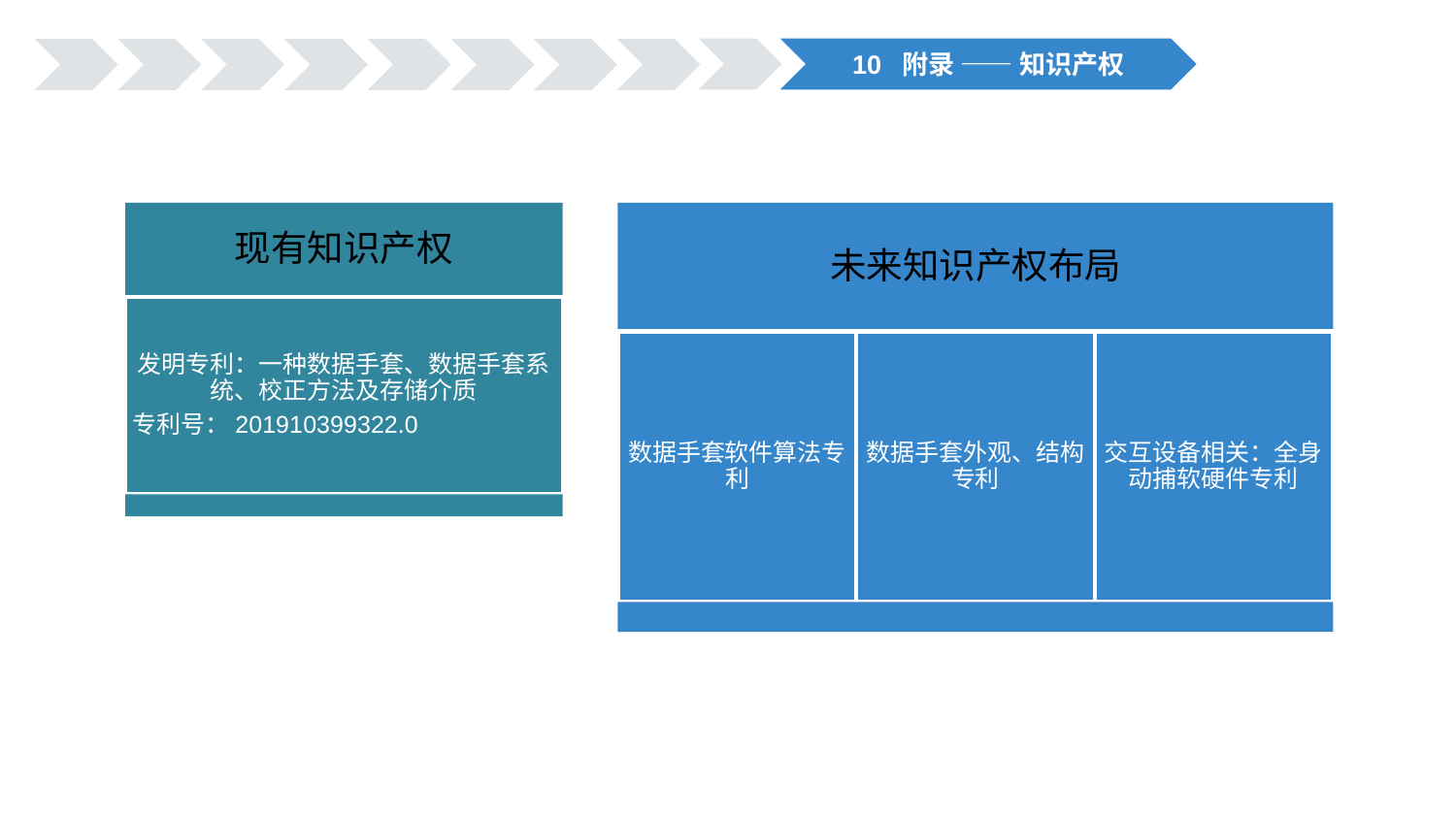

10  附录 —— 知识产权

现有知识产权
发明专利：一种数据手套、数据手套系统、校正方法及存储介质
专利号：201910399322.0
未来知识产权布局
数据手套软件算法专利
数据手套外观、结构专利
交互设备相关：全身动捕软硬件专利